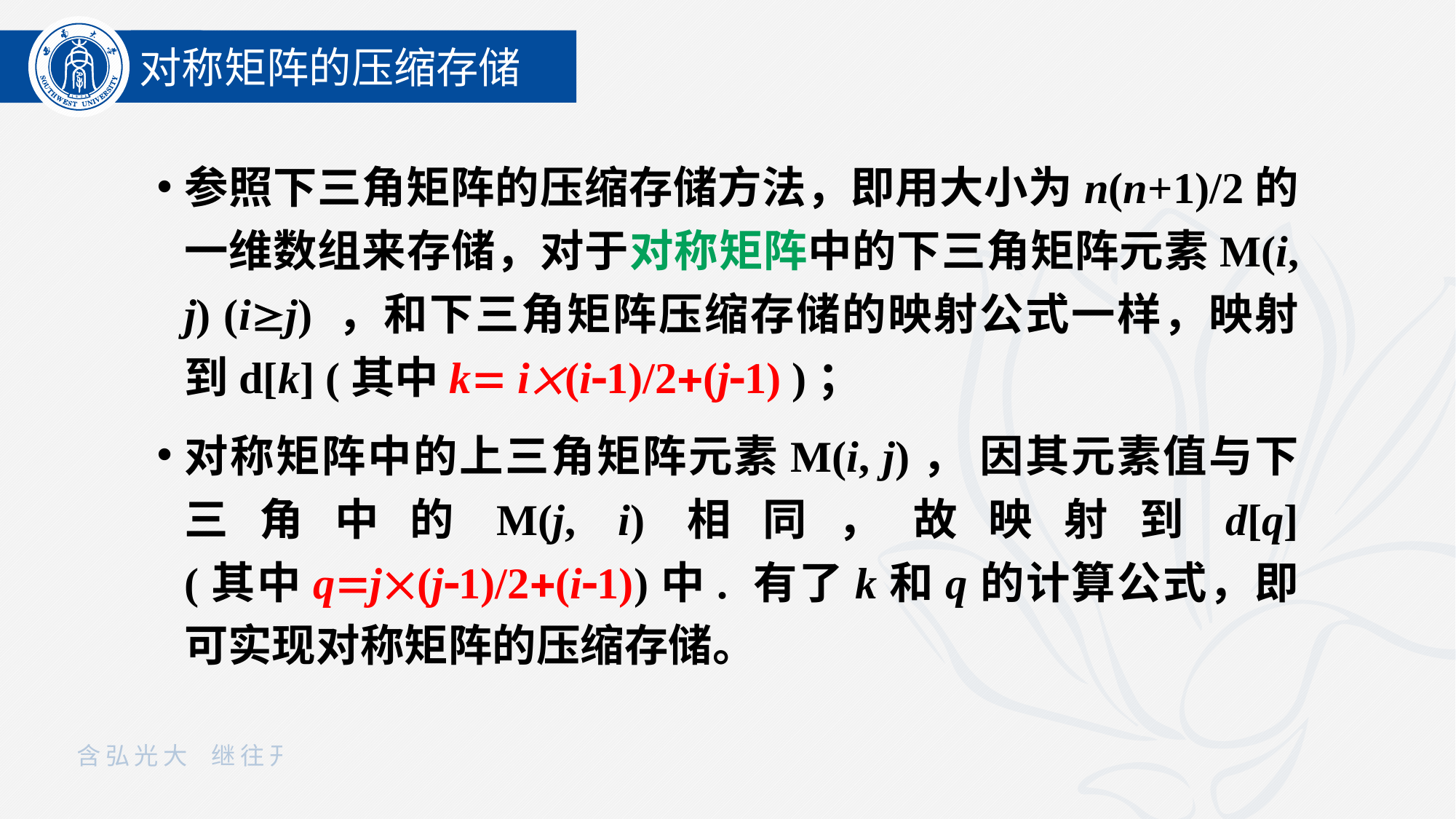

对称矩阵的压缩存储
参照下三角矩阵的压缩存储方法，即用大小为n(n+1)/2的一维数组来存储，对于对称矩阵中的下三角矩阵元素M(i, j) (i≥j) ，和下三角矩阵压缩存储的映射公式一样，映射到d[k] (其中k= i×(i−1)/2+(j−1) )；
对称矩阵中的上三角矩阵元素M(i, j)， 因其元素值与下三角中的M(j, i)相同，故映射到d[q] (其中q=j×(j−1)/2+(i−1))中. 有了k和q的计算公式，即可实现对称矩阵的压缩存储。